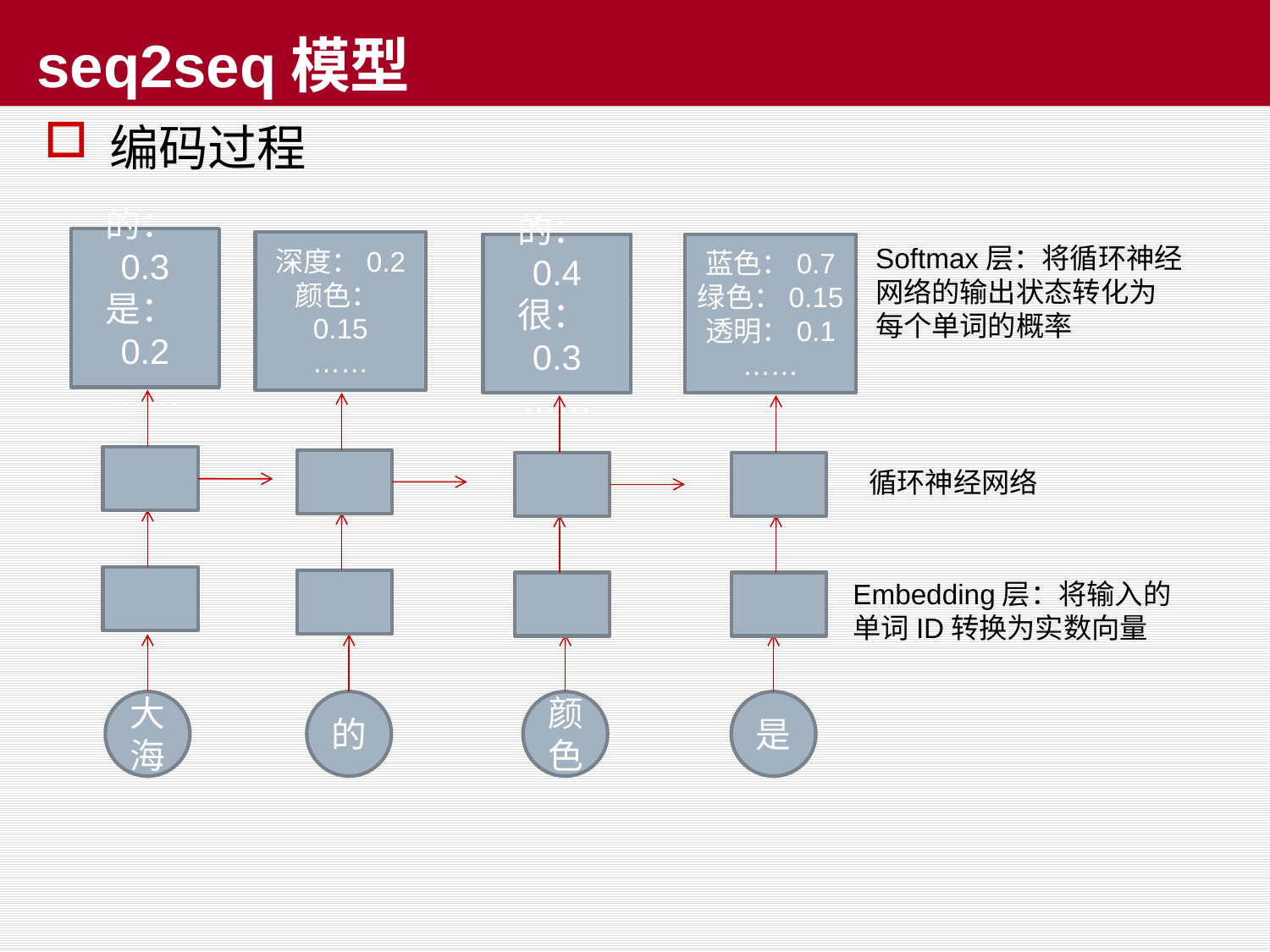

# seq2seq模型
编码过程

的：0.3
是：0.2
……
深度：0.2
颜色：0.15
……
的：0.4
很：0.3
……
蓝色：0.7
绿色：0.15
透明：0.1
……
Softmax层：将循环神经
网络的输出状态转化为
每个单词的概率

循环神经网络

Embedding层：将输入的
单词ID转换为实数向量

大海
的
颜色
是